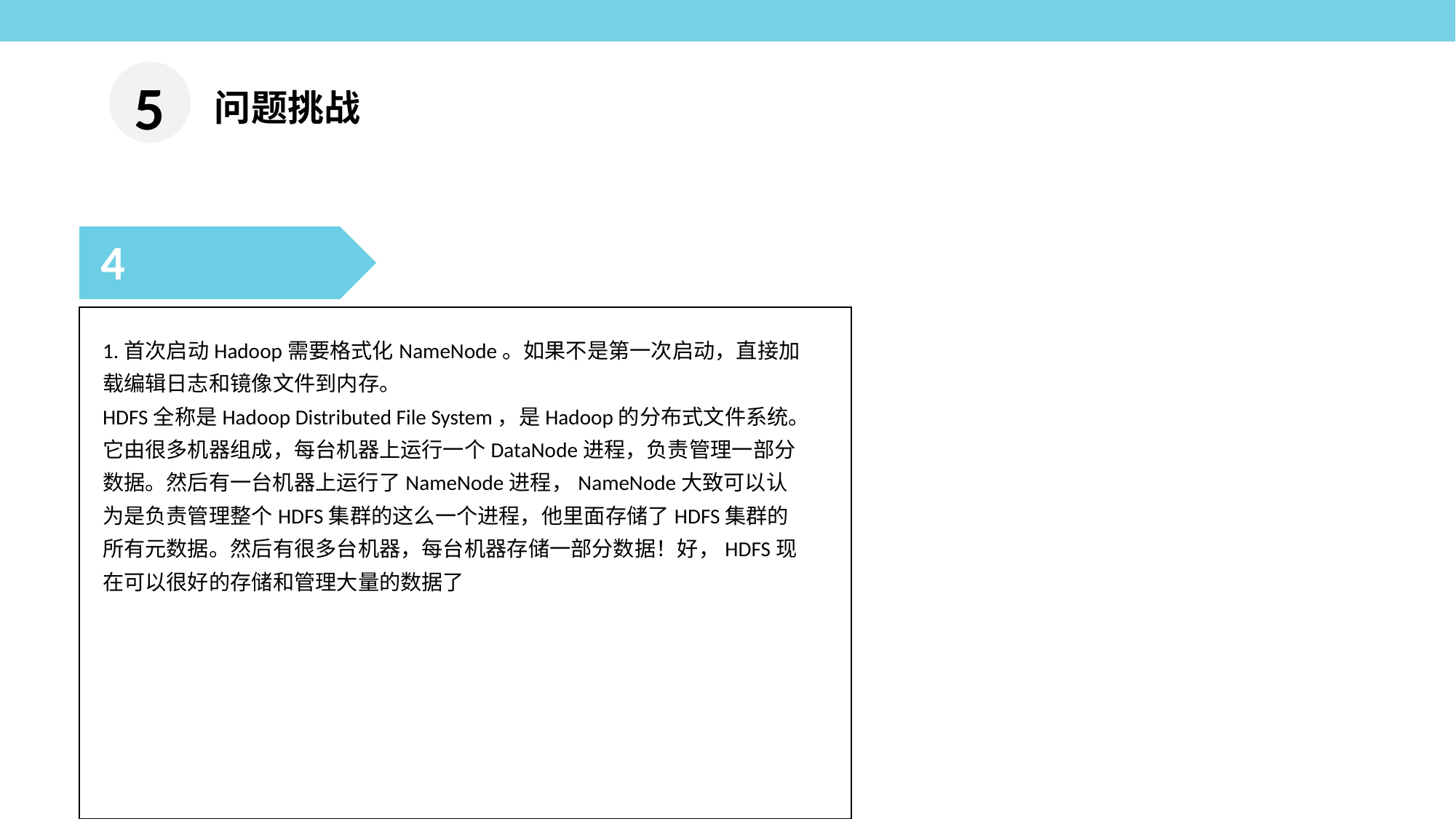

5
问题挑战
 4

1.首次启动Hadoop需要格式化NameNode。如果不是第一次启动，直接加载编辑日志和镜像文件到内存。
HDFS全称是Hadoop Distributed File System，是Hadoop的分布式文件系统。它由很多机器组成，每台机器上运行一个DataNode进程，负责管理一部分数据。然后有一台机器上运行了NameNode进程，NameNode大致可以认为是负责管理整个HDFS集群的这么一个进程，他里面存储了HDFS集群的所有元数据。然后有很多台机器，每台机器存储一部分数据！好，HDFS现在可以很好的存储和管理大量的数据了